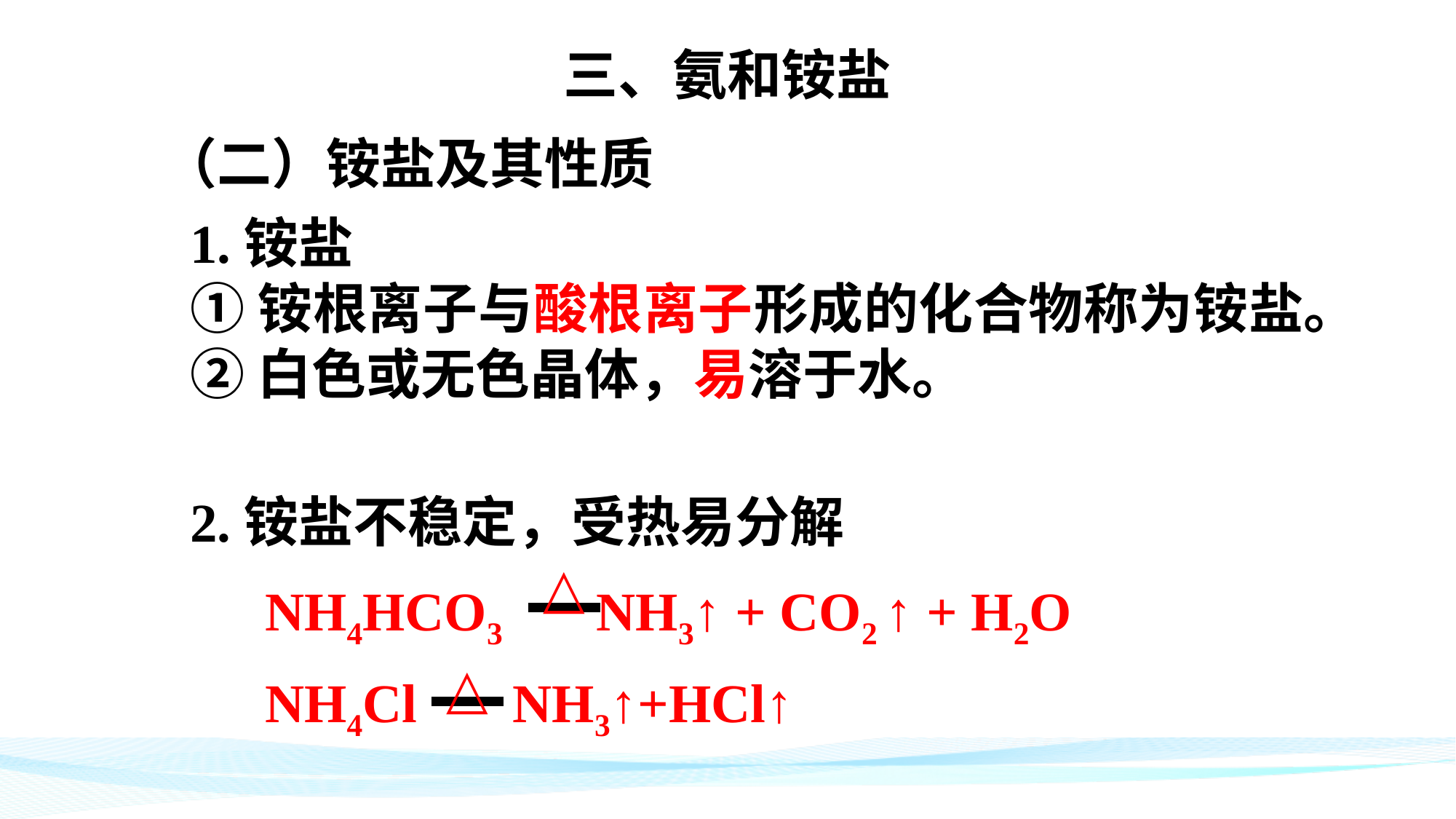

三、氨和铵盐
（二）铵盐及其性质
1.铵盐
①铵根离子与酸根离子形成的化合物称为铵盐。
②白色或无色晶体，易溶于水。
2.铵盐不稳定，受热易分解
△
NH4HCO3           NH3↑ + CO2 ↑ + H2O
△
NH4Cl       NH3↑+HCl↑